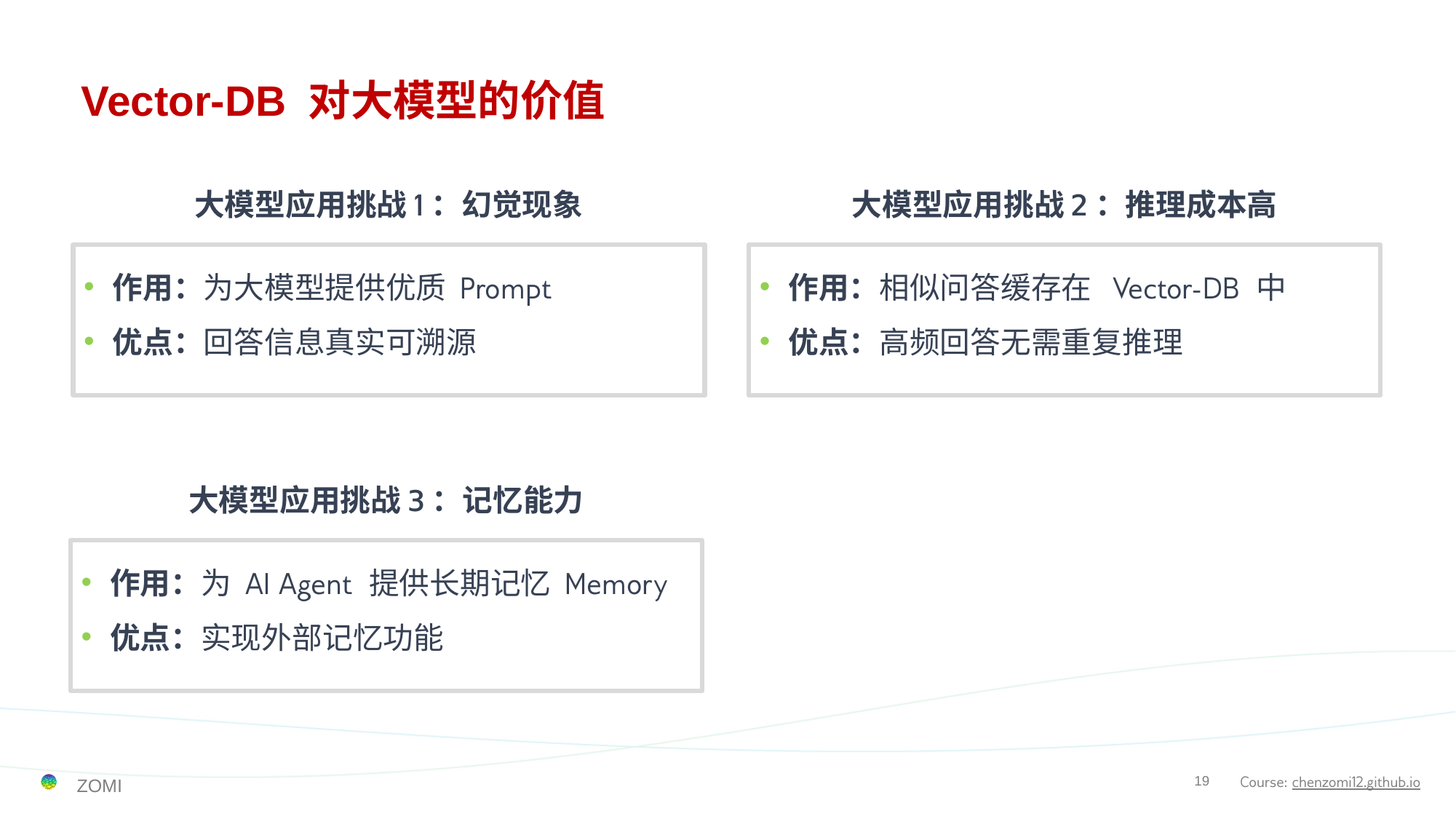

# Vector-DB 对大模型的价值
大模型应用挑战1：幻觉现象
大模型应用挑战2：推理成本高
作用：为大模型提供优质 Prompt
优点：回答信息真实可溯源

作用：相似问答缓存在  Vector-DB 中
优点：高频回答无需重复推理
大模型应用挑战3：记忆能力
作用：为 AI Agent 提供长期记忆 Memory
优点：实现外部记忆功能